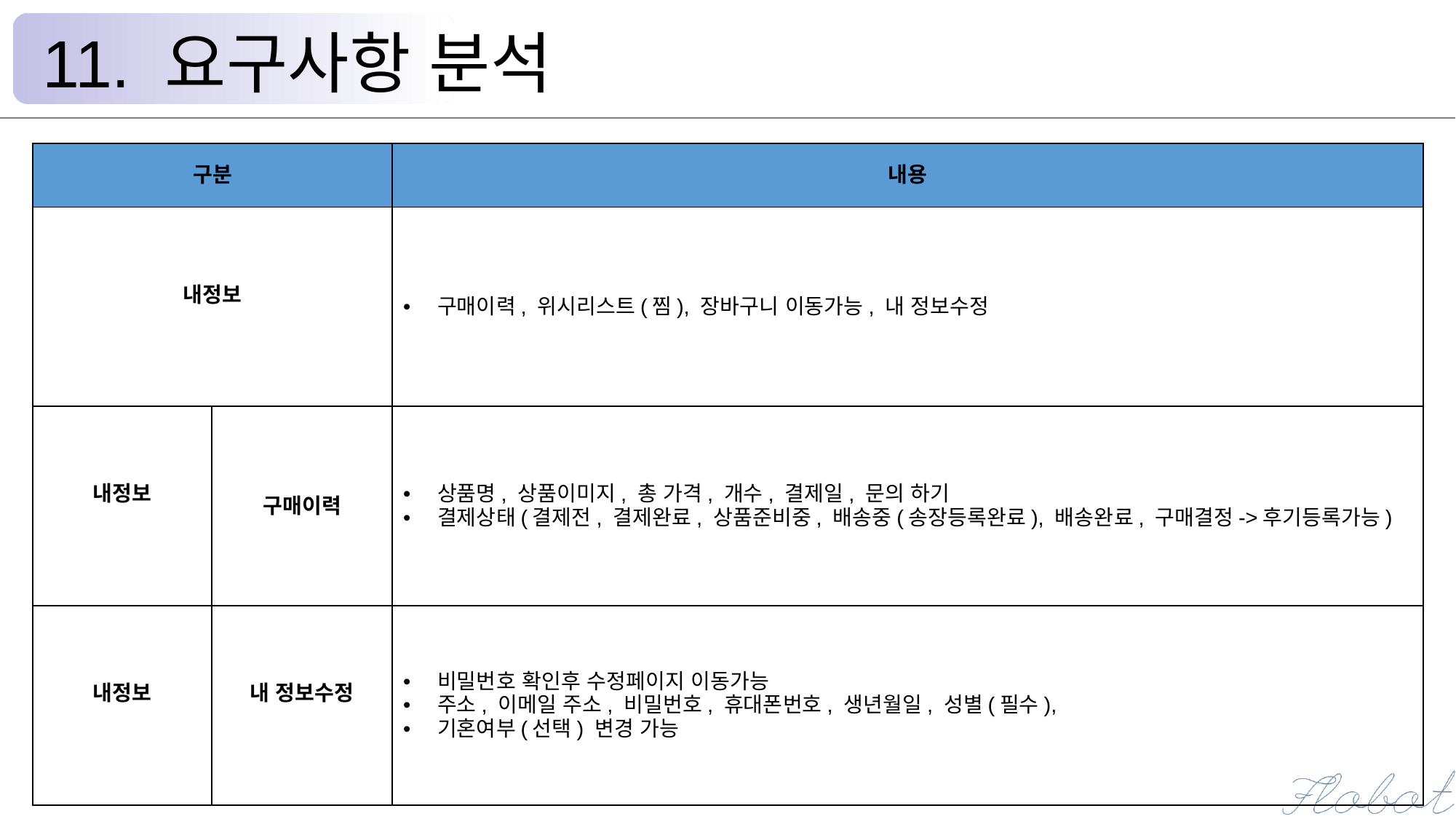

11. 요구사항 분석

| 구분 |  | 내용 |
| --- | --- | --- |
| 내정보 | 내정보 | 구매이력, 위시리스트(찜), 장바구니 이동가능, 내 정보수정 |
| 내정보 | 구매이력 | 상품명, 상품이미지, 총 가격, 개수, 결제일, 문의 하기 결제상태(결제전, 결제완료, 상품준비중, 배송중(송장등록완료), 배송완료, 구매결정->후기등록가능) |
| 내정보 | 내 정보수정 | 비밀번호 확인후 수정페이지 이동가능 주소, 이메일 주소, 비밀번호, 휴대폰번호, 생년월일, 성별(필수), 기혼여부(선택) 변경 가능 |